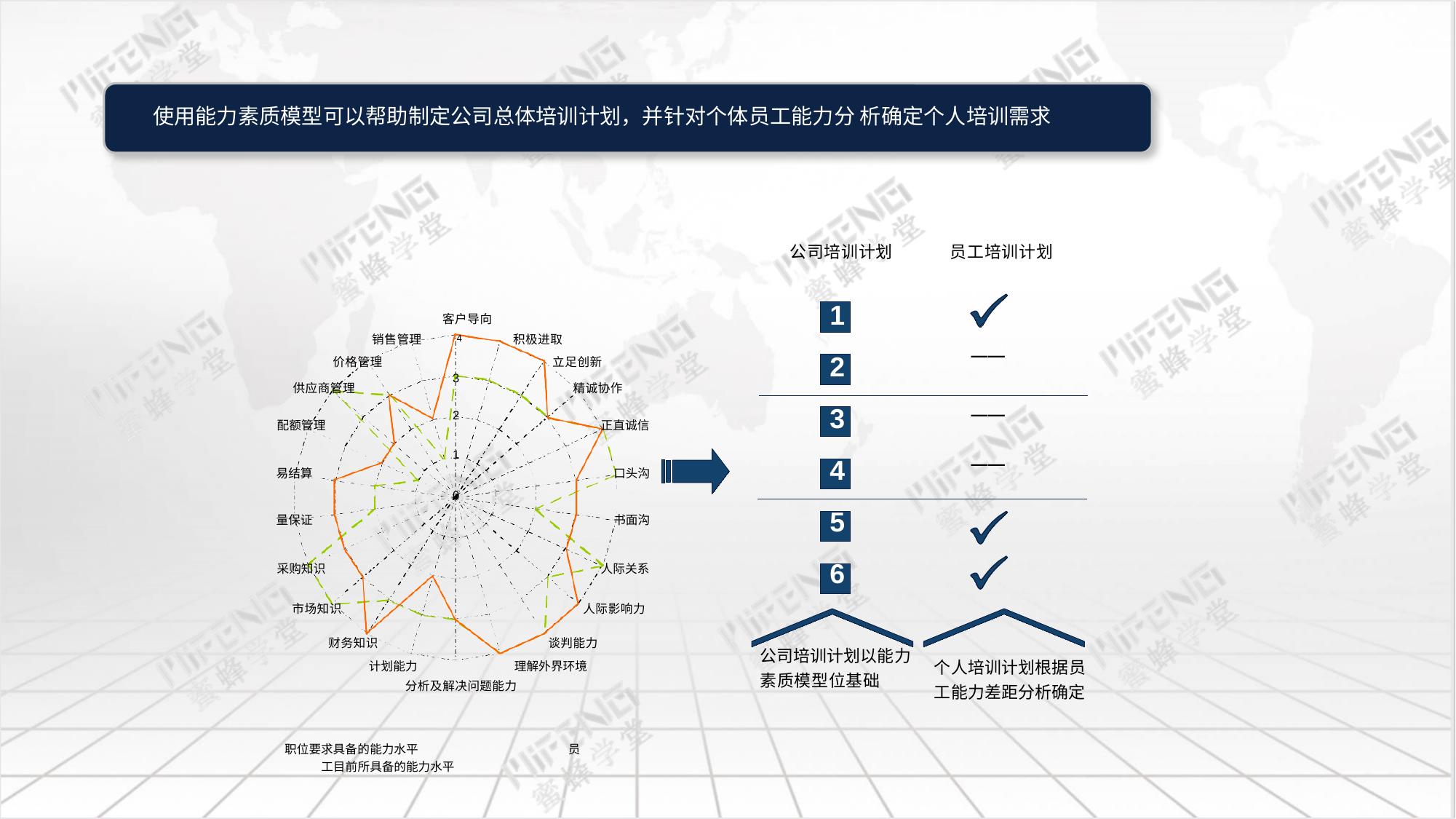

|  |  |  |  |
| --- | --- | --- | --- |
| 客户导向 销售管理 4 积极进取 价格管理 立足创新 3 供应商管理 精诚协作 2 配额管理 正直诚信 1 易结算 口头沟 0 量保证 书面沟 采购知识 人际关系 市场知识 人际影响力 财务知识 谈判能力 计划能力 理解外界环境 分析及解决问题能力 职位要求具备的能力水平 员工目前所具备的能力水平 |  | 公司培训计划 1 2 3 4 5 6 公司培训计划以能力 素质模型位基础 | 员工培训计划 —— —— —— 个人培训计划根据员 工能力差距分析确定 |